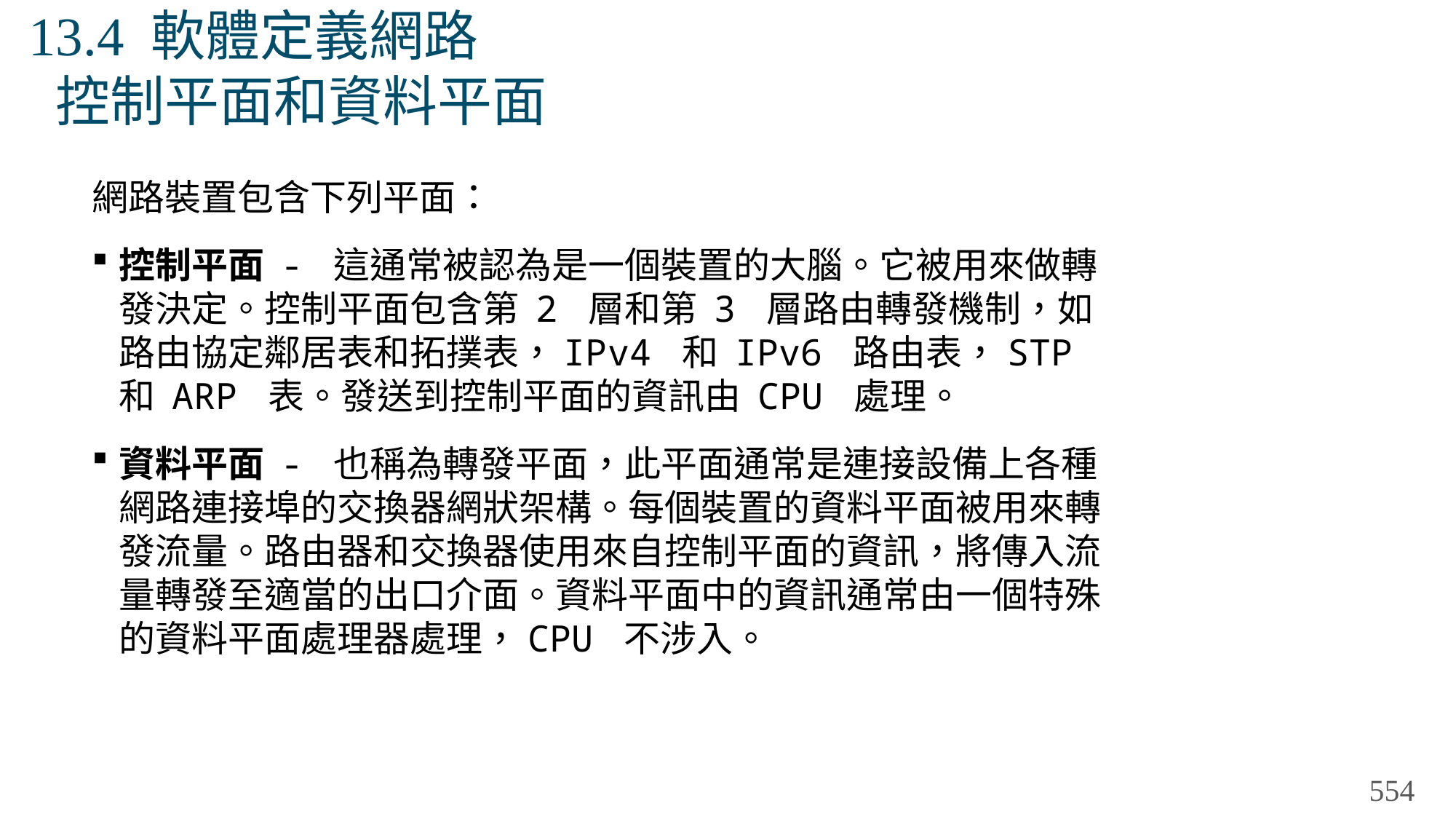

# 13.4 軟體定義網路 控制平面和資料平面
網路裝置包含下列平面：
控制平面 - 這通常被認為是一個裝置的大腦。它被用來做轉發決定。控制平面包含第 2 層和第 3 層路由轉發機制，如路由協定鄰居表和拓撲表，IPv4 和 IPv6 路由表，STP 和 ARP 表。發送到控制平面的資訊由 CPU 處理。
資料平面 - 也稱為轉發平面，此平面通常是連接設備上各種網路連接埠的交換器網狀架構。每個裝置的資料平面被用來轉發流量。路由器和交換器使用來自控制平面的資訊，將傳入流量轉發至適當的出口介面。資料平面中的資訊通常由一個特殊的資料平面處理器處理，CPU 不涉入。
554